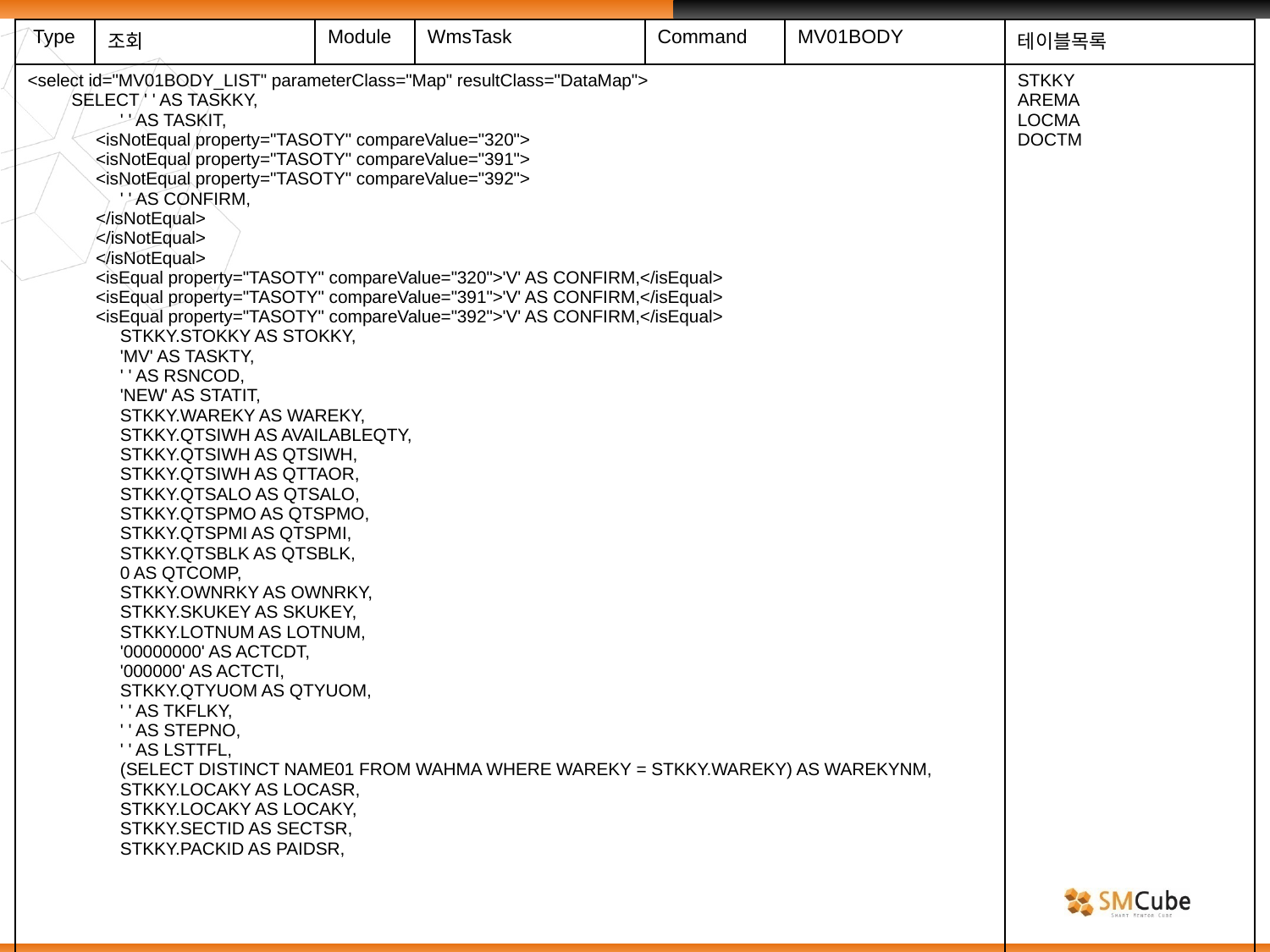

| Type | 조회 | Module | WmsTask | Command | MV01BODY | 테이블목록 |
| --- | --- | --- | --- | --- | --- | --- |
| <select id="MV01BODY\_LIST" parameterClass="Map" resultClass="DataMap"> SELECT ' ' AS TASKKY, ' ' AS TASKIT, <isNotEqual property="TASOTY" compareValue="320"> <isNotEqual property="TASOTY" compareValue="391"> <isNotEqual property="TASOTY" compareValue="392"> ' ' AS CONFIRM, </isNotEqual> </isNotEqual> </isNotEqual> <isEqual property="TASOTY" compareValue="320">'V' AS CONFIRM,</isEqual> <isEqual property="TASOTY" compareValue="391">'V' AS CONFIRM,</isEqual> <isEqual property="TASOTY" compareValue="392">'V' AS CONFIRM,</isEqual> STKKY.STOKKY AS STOKKY, 'MV' AS TASKTY, ' ' AS RSNCOD, 'NEW' AS STATIT, STKKY.WAREKY AS WAREKY, STKKY.QTSIWH AS AVAILABLEQTY, STKKY.QTSIWH AS QTSIWH, STKKY.QTSIWH AS QTTAOR, STKKY.QTSALO AS QTSALO, STKKY.QTSPMO AS QTSPMO, STKKY.QTSPMI AS QTSPMI, STKKY.QTSBLK AS QTSBLK, 0 AS QTCOMP, STKKY.OWNRKY AS OWNRKY, STKKY.SKUKEY AS SKUKEY, STKKY.LOTNUM AS LOTNUM, '00000000' AS ACTCDT, '000000' AS ACTCTI, STKKY.QTYUOM AS QTYUOM, ' ' AS TKFLKY, ' ' AS STEPNO, ' ' AS LSTTFL, (SELECT DISTINCT NAME01 FROM WAHMA WHERE WAREKY = STKKY.WAREKY) AS WAREKYNM, STKKY.LOCAKY AS LOCASR, STKKY.LOCAKY AS LOCAKY, STKKY.SECTID AS SECTSR, STKKY.PACKID AS PAIDSR, |  |  |  |  |  | STKKY AREMA LOCMA DOCTM |